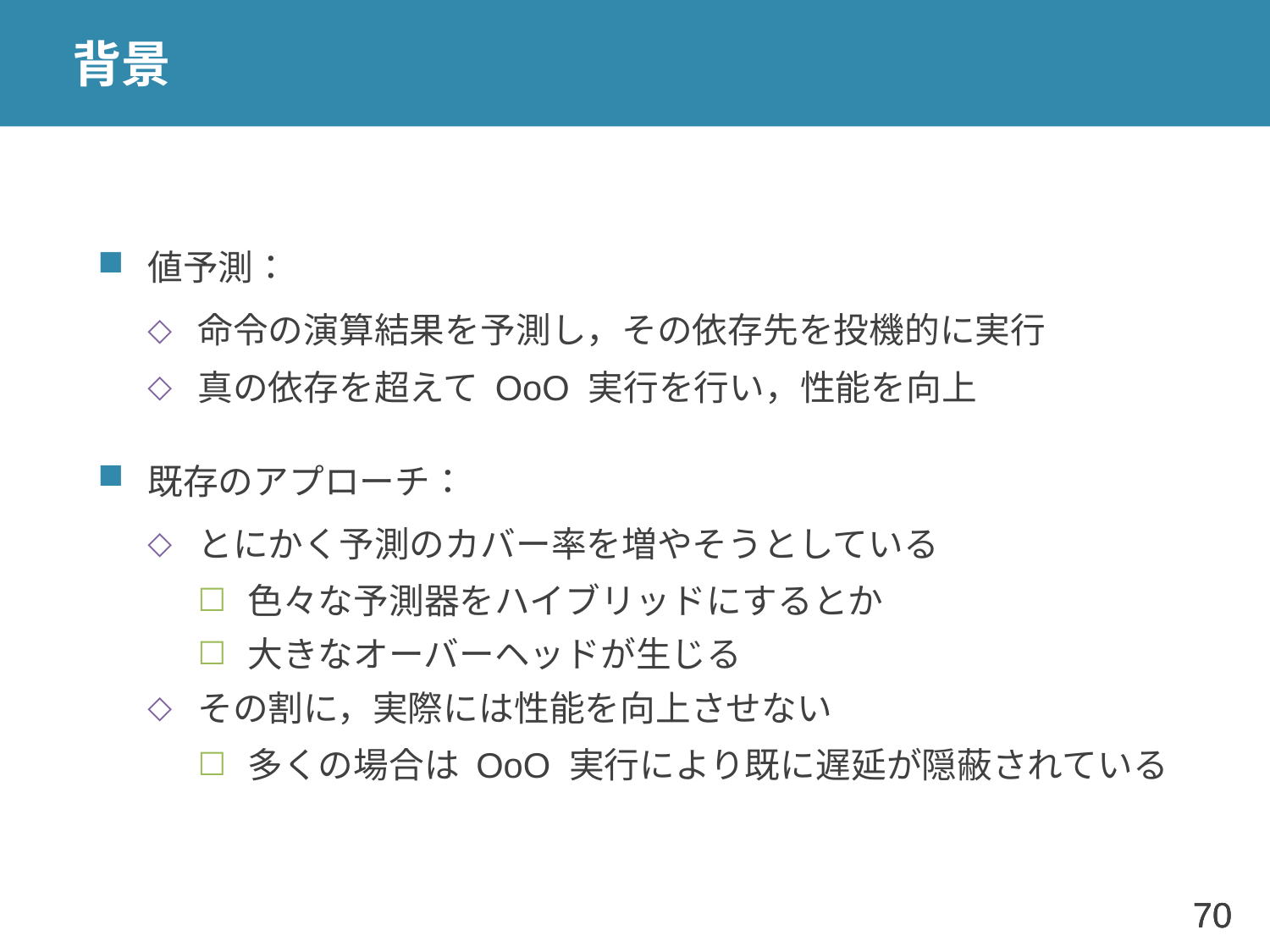

# 背景
値予測：
命令の演算結果を予測し，その依存先を投機的に実行
真の依存を超えて OoO 実行を行い，性能を向上
既存のアプローチ：
とにかく予測のカバー率を増やそうとしている
色々な予測器をハイブリッドにするとか
大きなオーバーヘッドが生じる
その割に，実際には性能を向上させない
多くの場合は OoO 実行により既に遅延が隠蔽されている